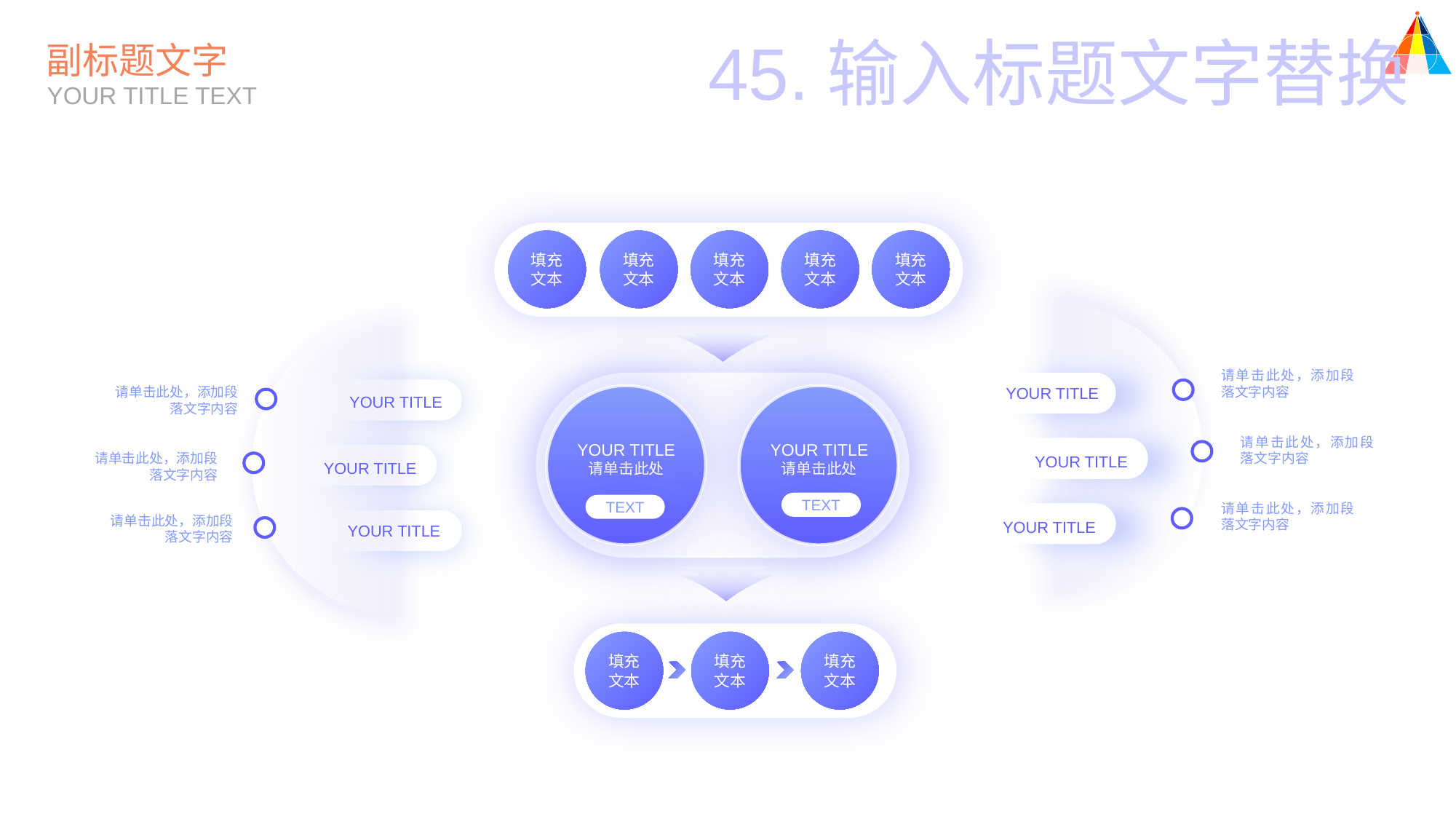

45.输入标题文字替换
副标题文字
YOUR TITLE TEXT

填充文本
填充文本
填充文本
填充文本
填充文本

请单击此处，添加段落文字内容

请单击此处，添加段落文字内容
YOUR TITLE

YOUR TITLE

请单击此处，添加段落文字内容
YOUR TITLE
请单击此处
YOUR TITLE
请单击此处

请单击此处，添加段落文字内容
YOUR TITLE

YOUR TITLE
TEXT
请单击此处，添加段落文字内容
TEXT
请单击此处，添加段落文字内容

YOUR TITLE
YOUR TITLE

填充文本
填充文本
填充文本